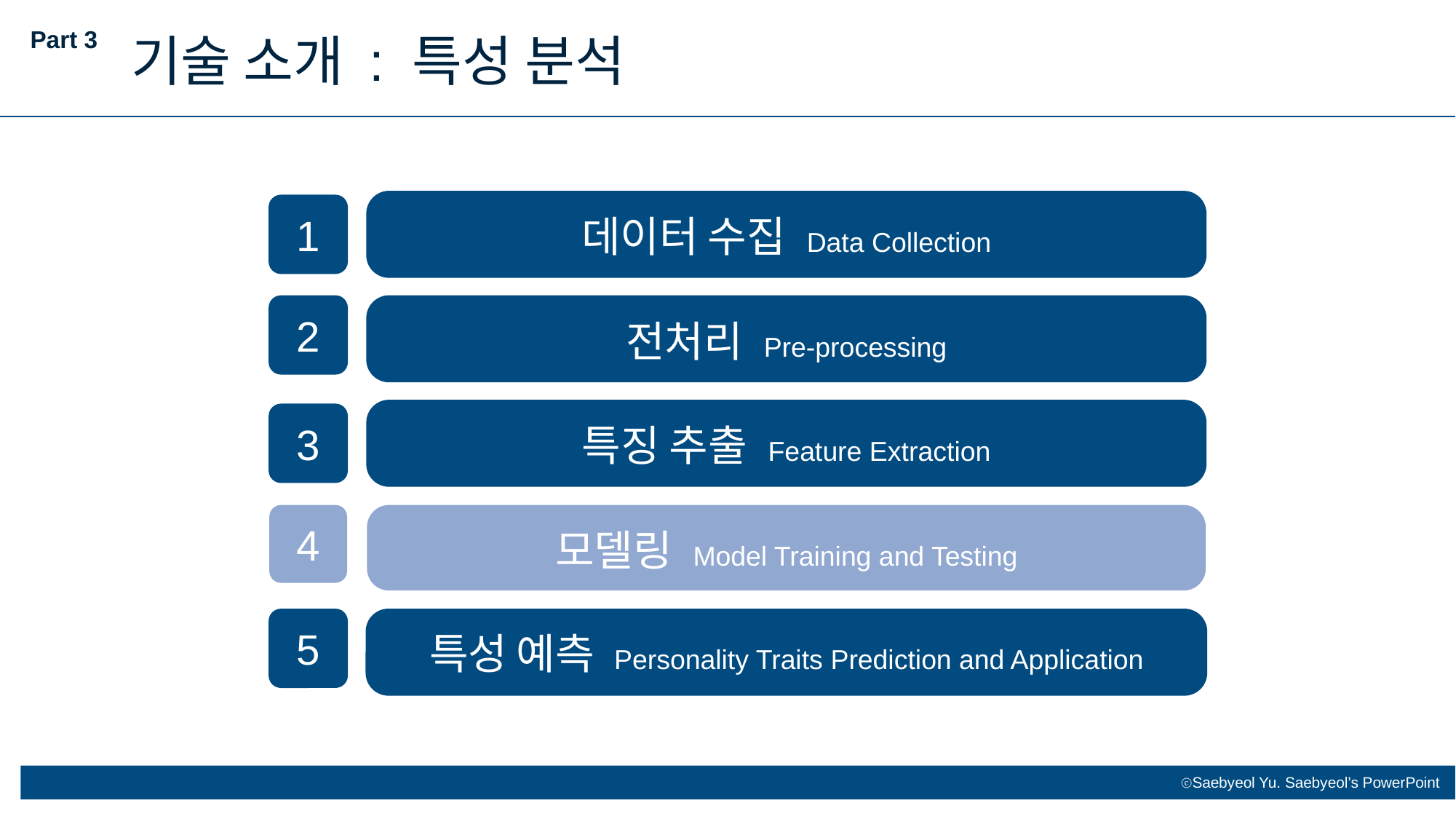

Part 3
기술 소개 : 특성 분석

데이터 수집 Data Collection
1
2
전처리 Pre-processing
특징 추출 Feature Extraction
3
4
모델링 Model Training and Testing
5
특성 예측 Personality Traits Prediction and Application